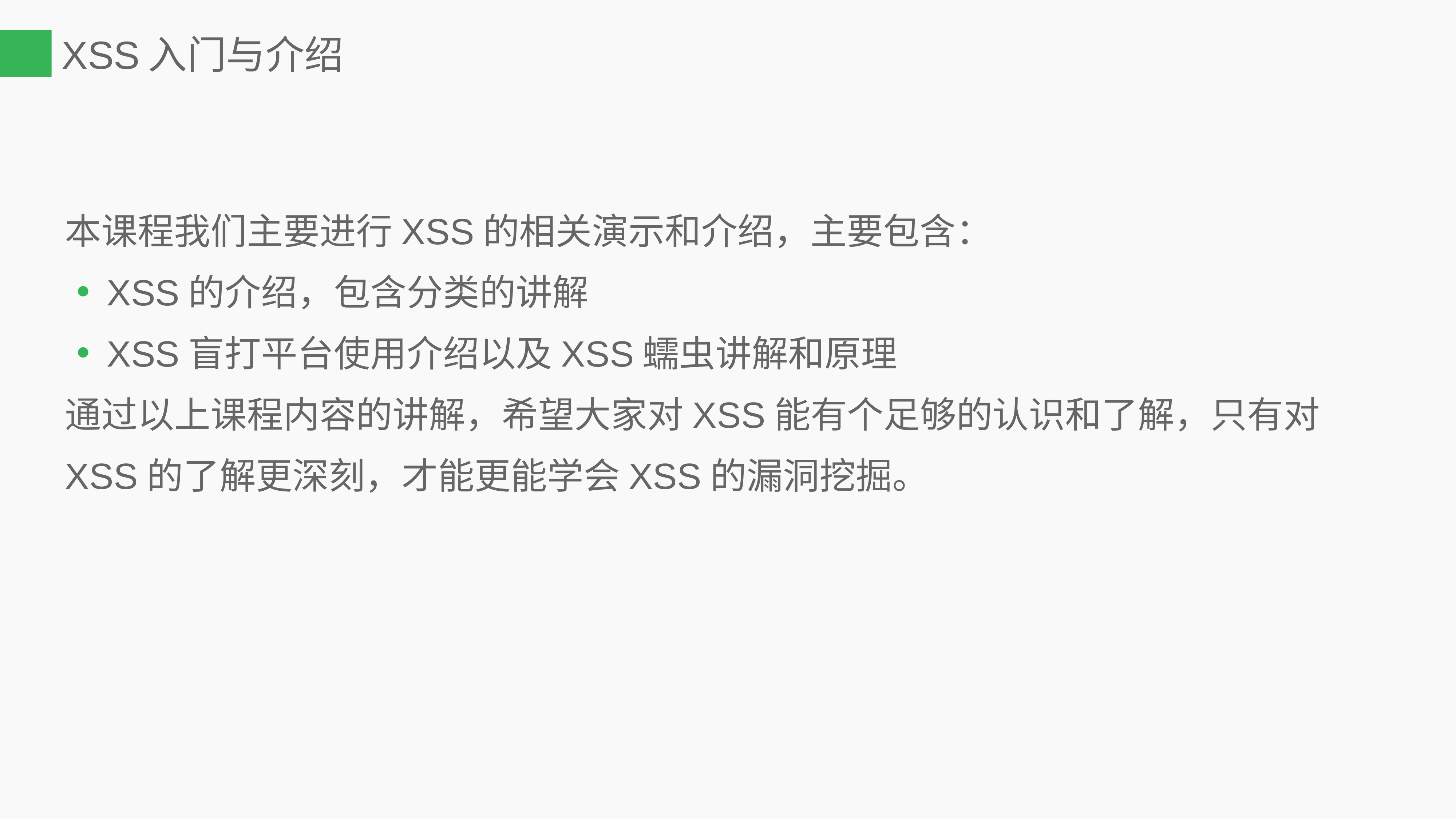

# XSS入门与介绍
本课程我们主要进行XSS的相关演示和介绍，主要包含：
XSS的介绍，包含分类的讲解
XSS盲打平台使用介绍以及XSS蠕虫讲解和原理
通过以上课程内容的讲解，希望大家对XSS能有个足够的认识和了解，只有对XSS的了解更深刻，才能更能学会XSS的漏洞挖掘。